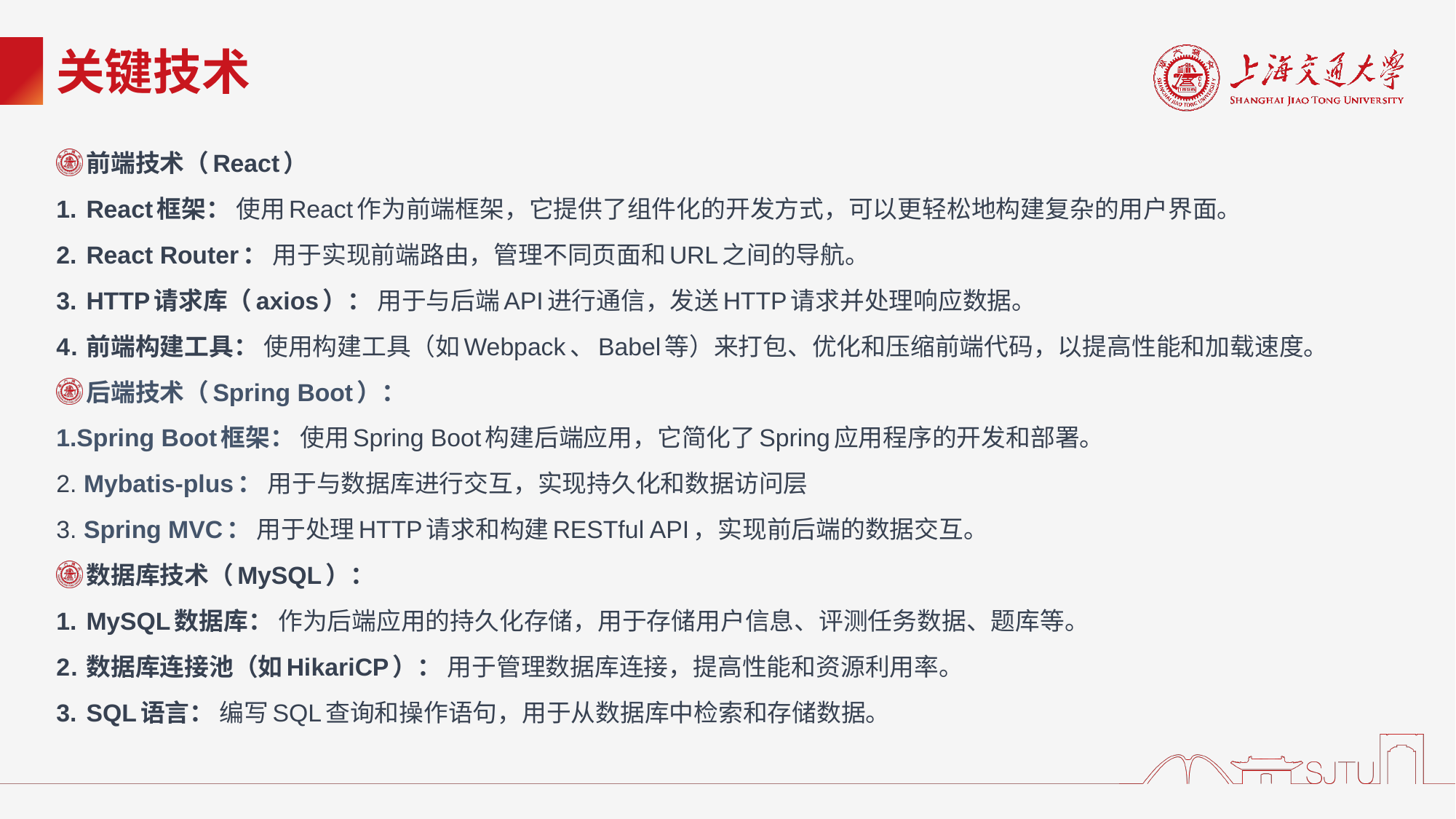

# 关键技术
前端技术（React）
React框架： 使用React作为前端框架，它提供了组件化的开发方式，可以更轻松地构建复杂的用户界面。
React Router： 用于实现前端路由，管理不同页面和URL之间的导航。
HTTP请求库（axios）： 用于与后端API进行通信，发送HTTP请求并处理响应数据。
前端构建工具： 使用构建工具（如Webpack、Babel等）来打包、优化和压缩前端代码，以提高性能和加载速度。
后端技术（Spring Boot）：
1.Spring Boot框架： 使用Spring Boot构建后端应用，它简化了Spring应用程序的开发和部署。
2. Mybatis-plus： 用于与数据库进行交互，实现持久化和数据访问层
3. Spring MVC： 用于处理HTTP请求和构建RESTful API，实现前后端的数据交互。
数据库技术（MySQL）：
MySQL数据库： 作为后端应用的持久化存储，用于存储用户信息、评测任务数据、题库等。
数据库连接池（如HikariCP）： 用于管理数据库连接，提高性能和资源利用率。
SQL语言： 编写SQL查询和操作语句，用于从数据库中检索和存储数据。